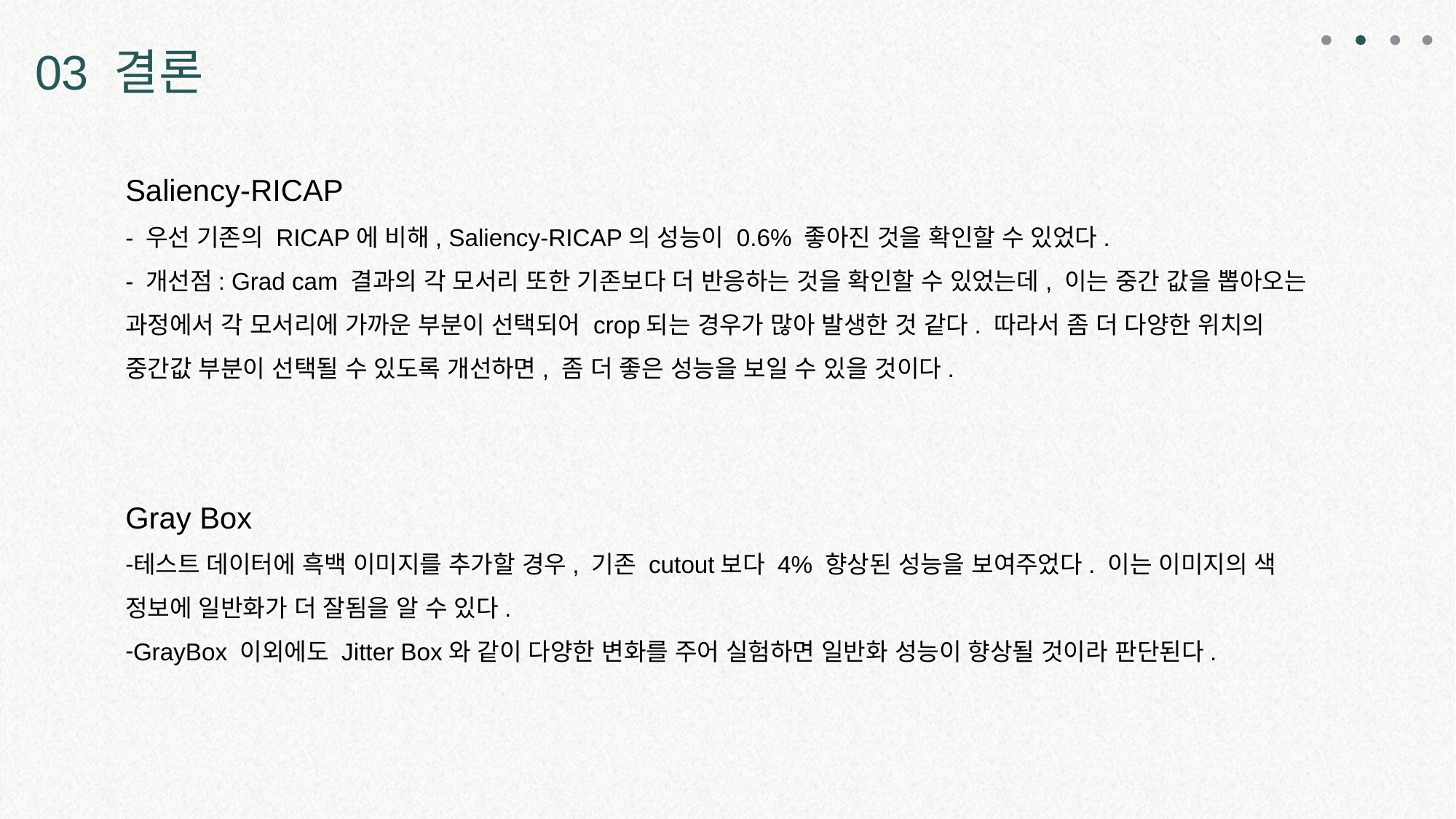

03 결론
Saliency-RICAP
- 우선 기존의 RICAP에 비해, Saliency-RICAP의 성능이 0.6% 좋아진 것을 확인할 수 있었다.
- 개선점: Grad cam 결과의 각 모서리 또한 기존보다 더 반응하는 것을 확인할 수 있었는데, 이는 중간 값을 뽑아오는 과정에서 각 모서리에 가까운 부분이 선택되어 crop되는 경우가 많아 발생한 것 같다. 따라서 좀 더 다양한 위치의 중간값 부분이 선택될 수 있도록 개선하면, 좀 더 좋은 성능을 보일 수 있을 것이다.

Gray Box
테스트 데이터에 흑백 이미지를 추가할 경우, 기존 cutout보다 4% 향상된 성능을 보여주었다. 이는 이미지의 색 정보에 일반화가 더 잘됨을 알 수 있다.
GrayBox 이외에도 Jitter Box와 같이 다양한 변화를 주어 실험하면 일반화 성능이 향상될 것이라 판단된다.